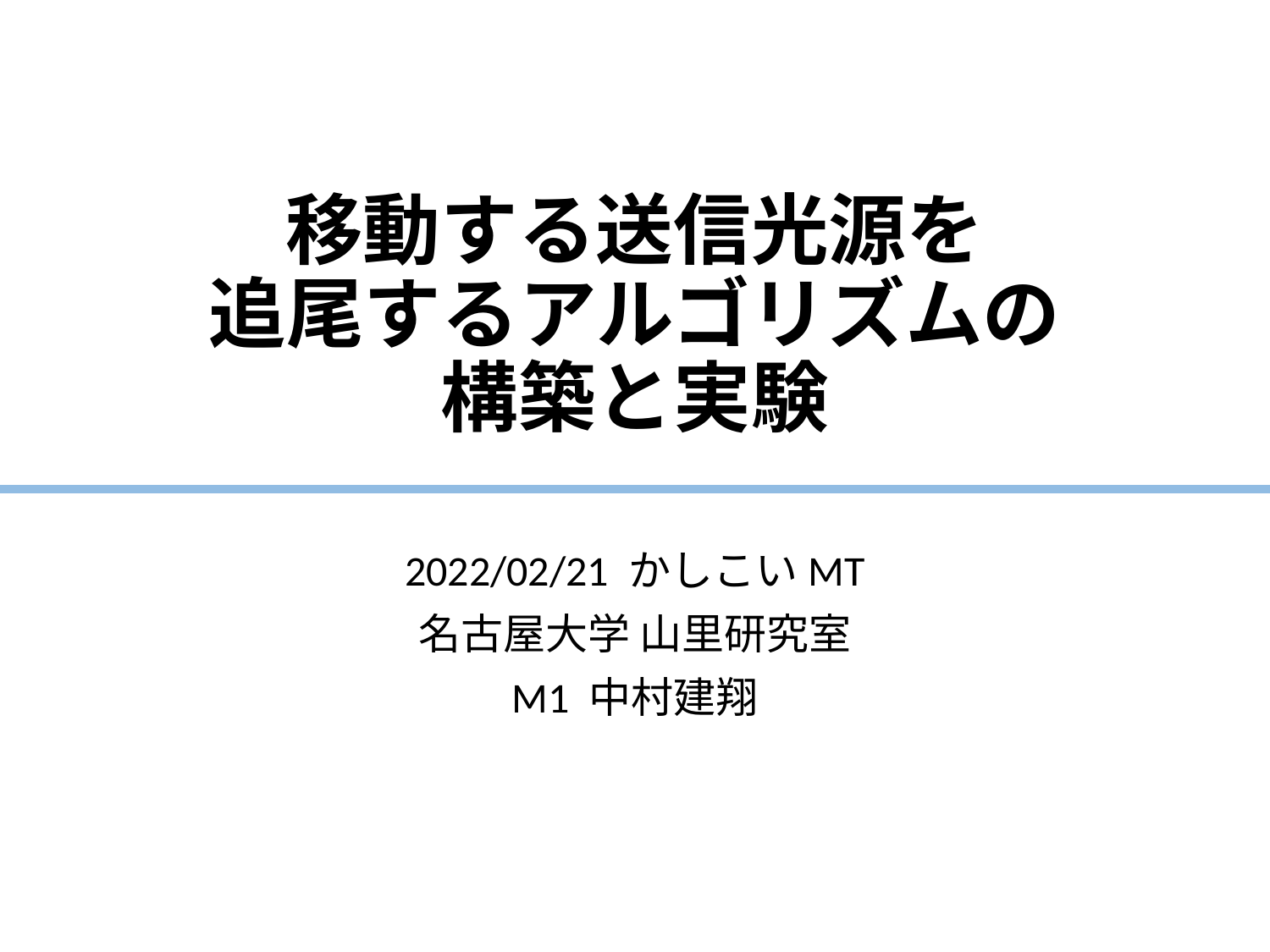

# 移動する送信光源を 追尾するアルゴリズムの 構築と実験
2022/02/21 かしこいMT
名古屋大学 山里研究室
M1 中村建翔